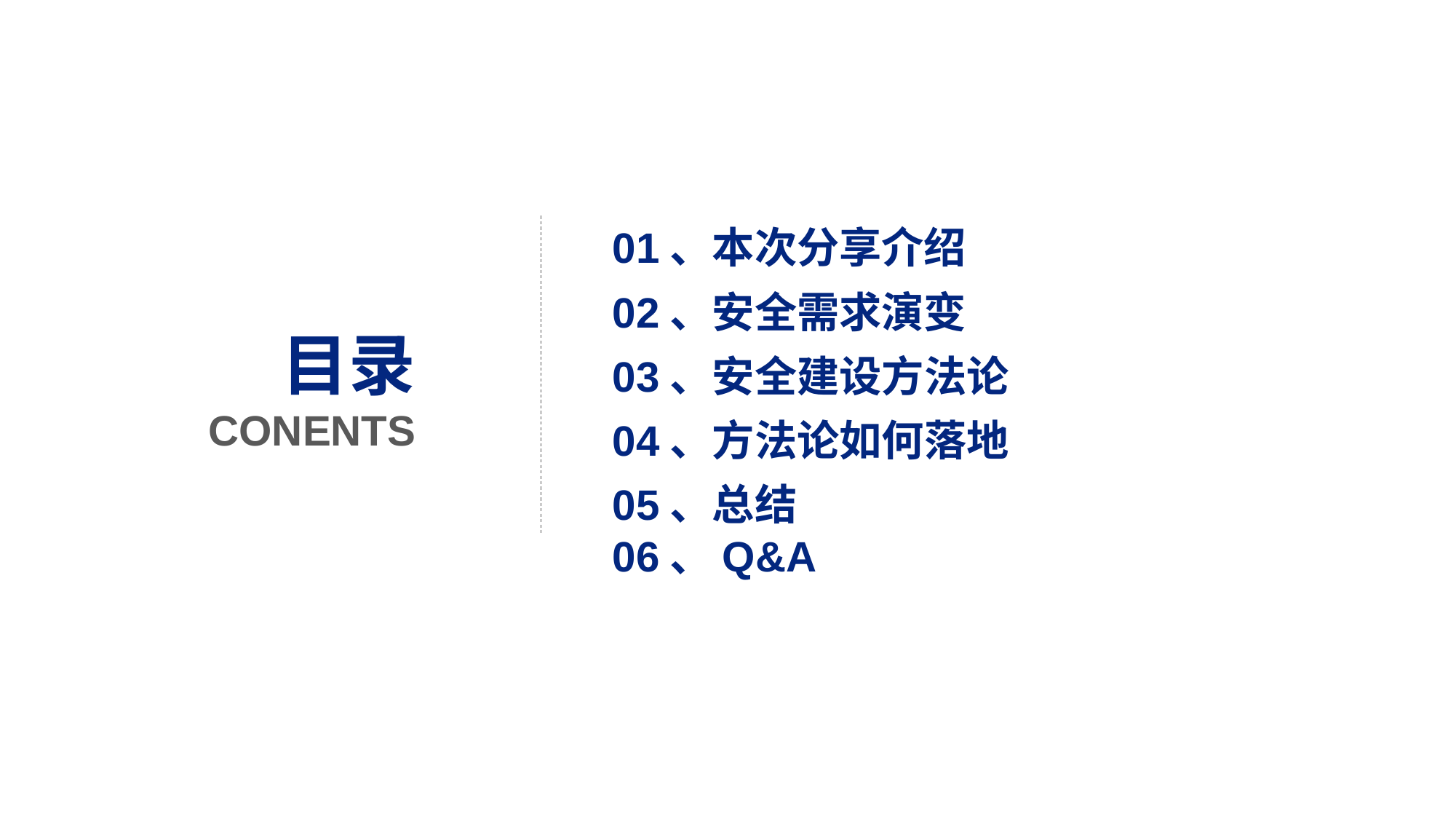

01、本次分享介绍

02、安全需求演变
目录
CONENTS
03、安全建设方法论

04、方法论如何落地
05、总结
06、Q&A